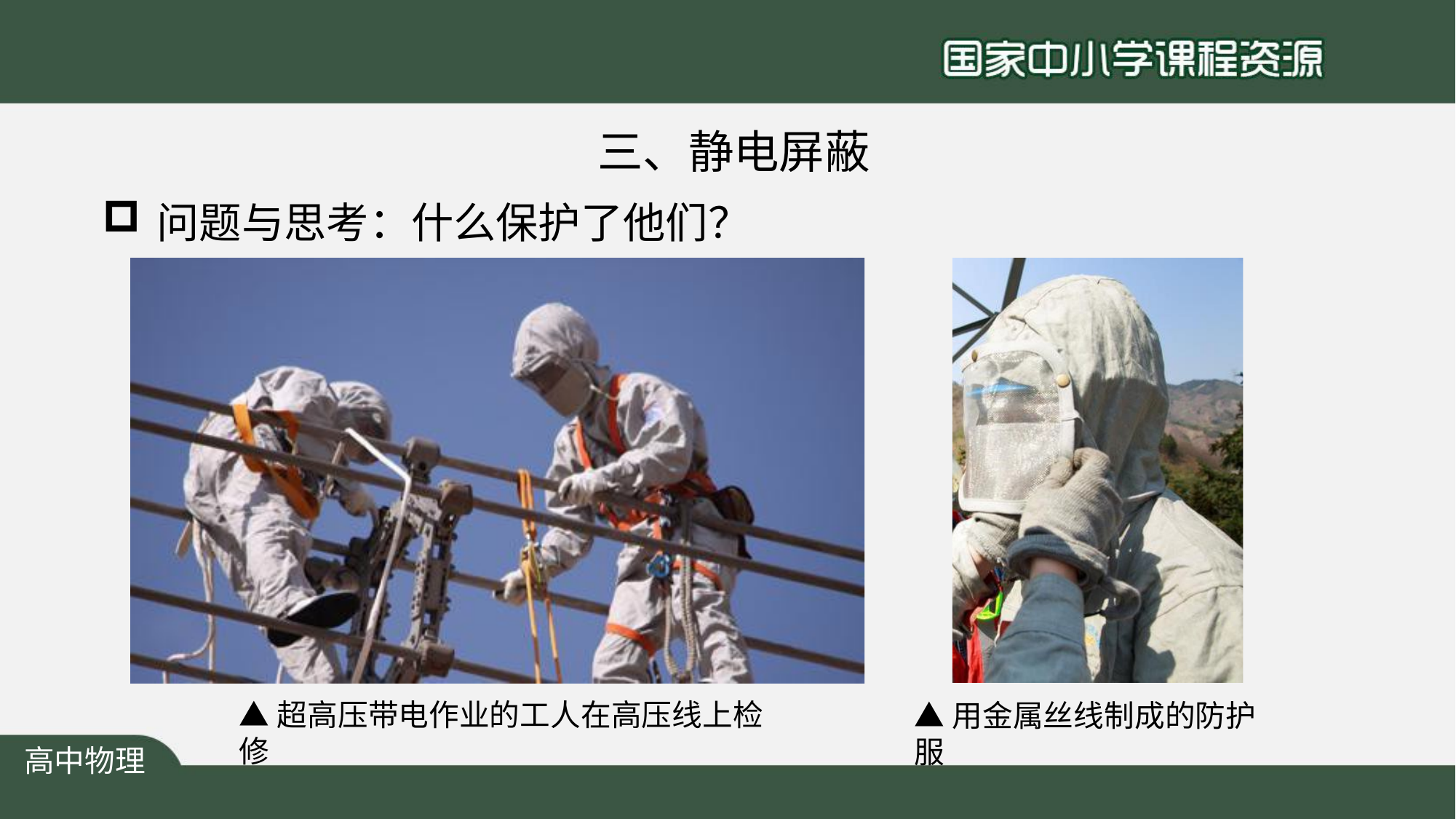

# 三、静电屏蔽
问题与思考：什么保护了他们？

▲超高压带电作业的工人在高压线上检修
▲用金属丝线制成的防护服
高中物理